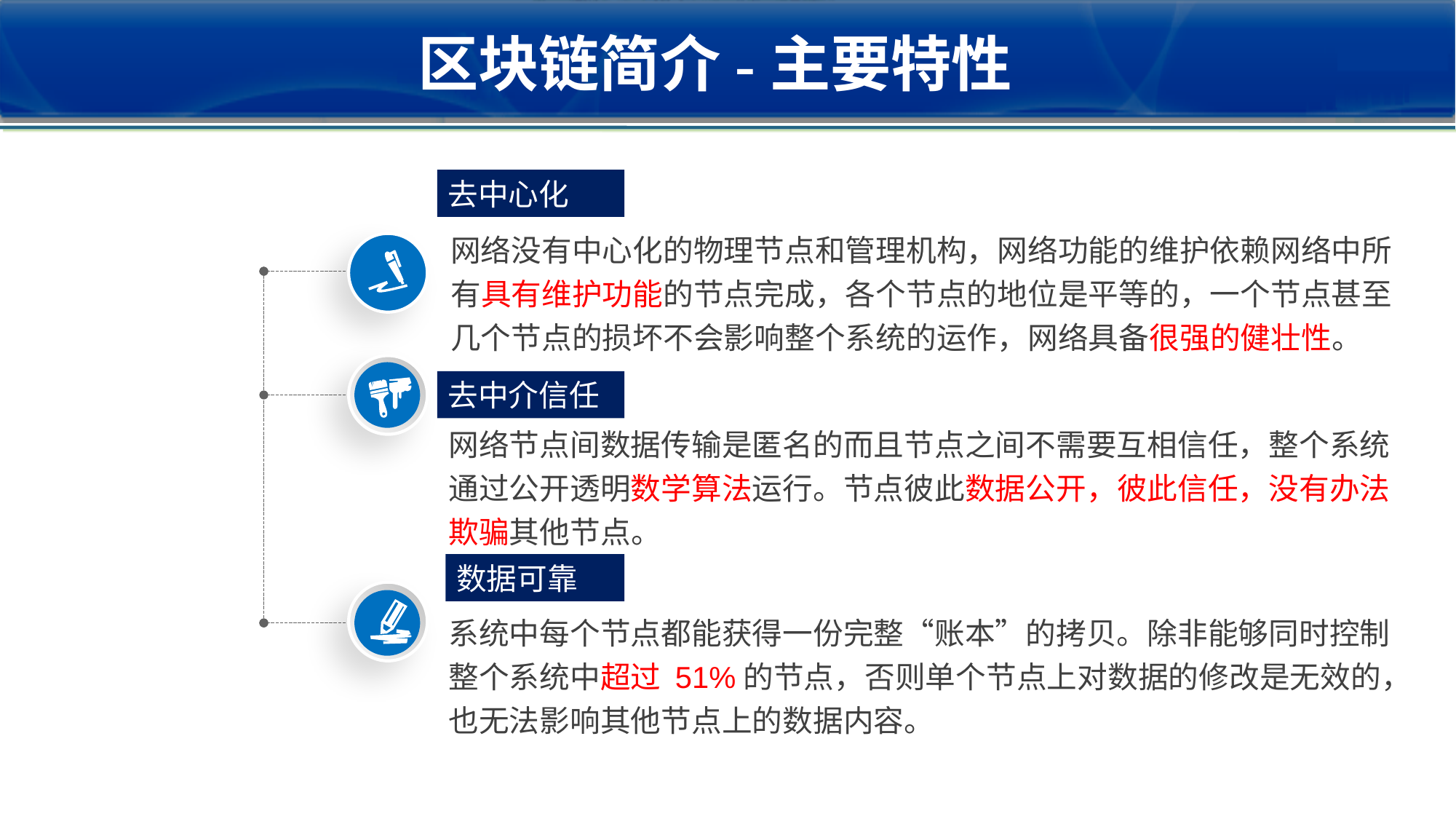

区块链简介-主要特性
去中心化
网络没有中心化的物理节点和管理机构，网络功能的维护依赖网络中所有具有维护功能的节点完成，各个节点的地位是平等的，一个节点甚至几个节点的损坏不会影响整个系统的运作，网络具备很强的健壮性。

去中介信任

网络节点间数据传输是匿名的而且节点之间不需要互相信任，整个系统通过公开透明数学算法运行。节点彼此数据公开，彼此信任，没有办法欺骗其他节点。
数据可靠

系统中每个节点都能获得一份完整“账本”的拷贝。除非能够同时控制整个系统中超过 51%的节点，否则单个节点上对数据的修改是无效的，也无法影响其他节点上的数据内容。